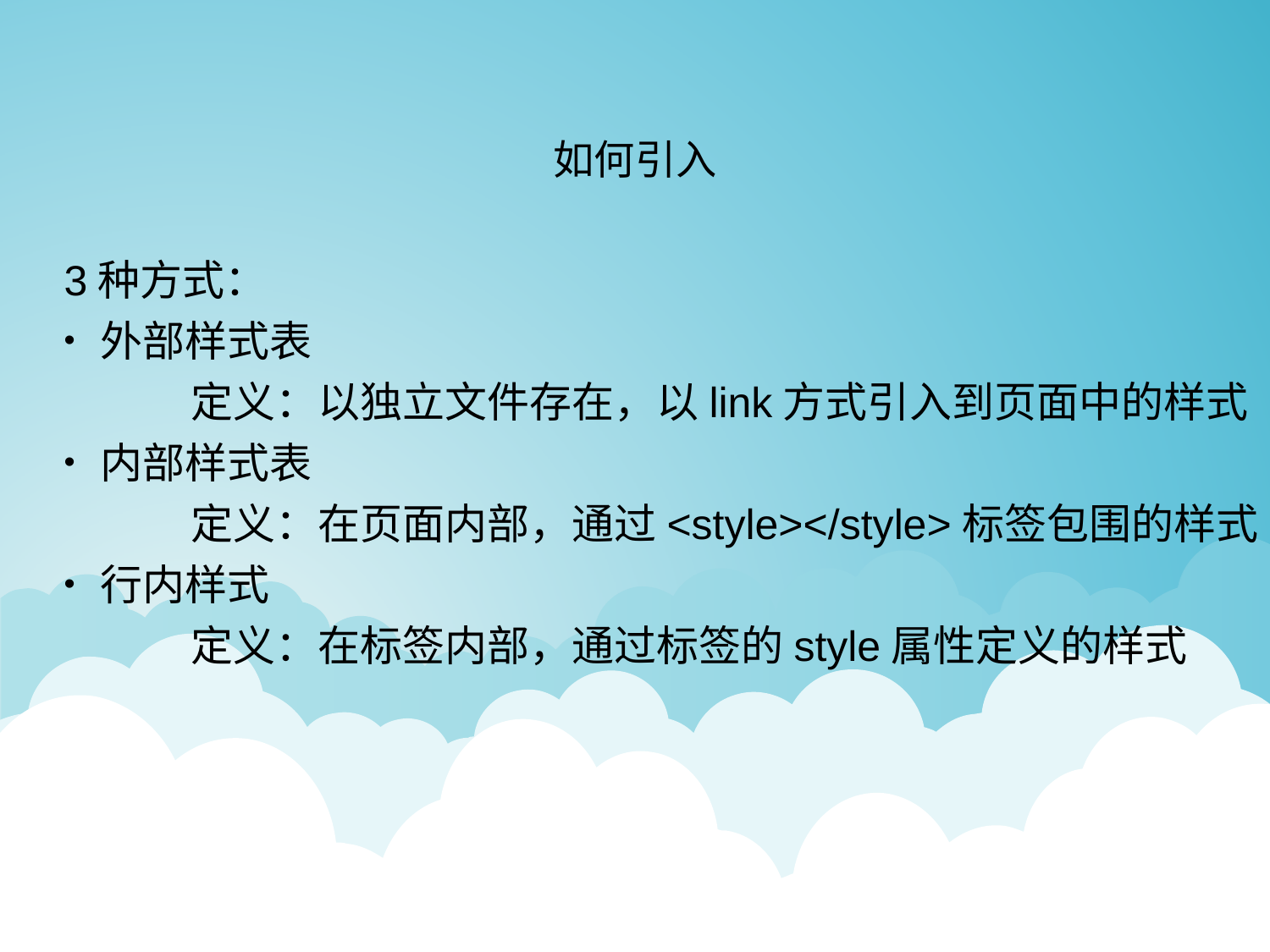

如何引入
3种方式：
外部样式表
定义：以独立文件存在，以link方式引入到页面中的样式
内部样式表
定义：在页面内部，通过<style></style>标签包围的样式
行内样式
定义：在标签内部，通过标签的style属性定义的样式